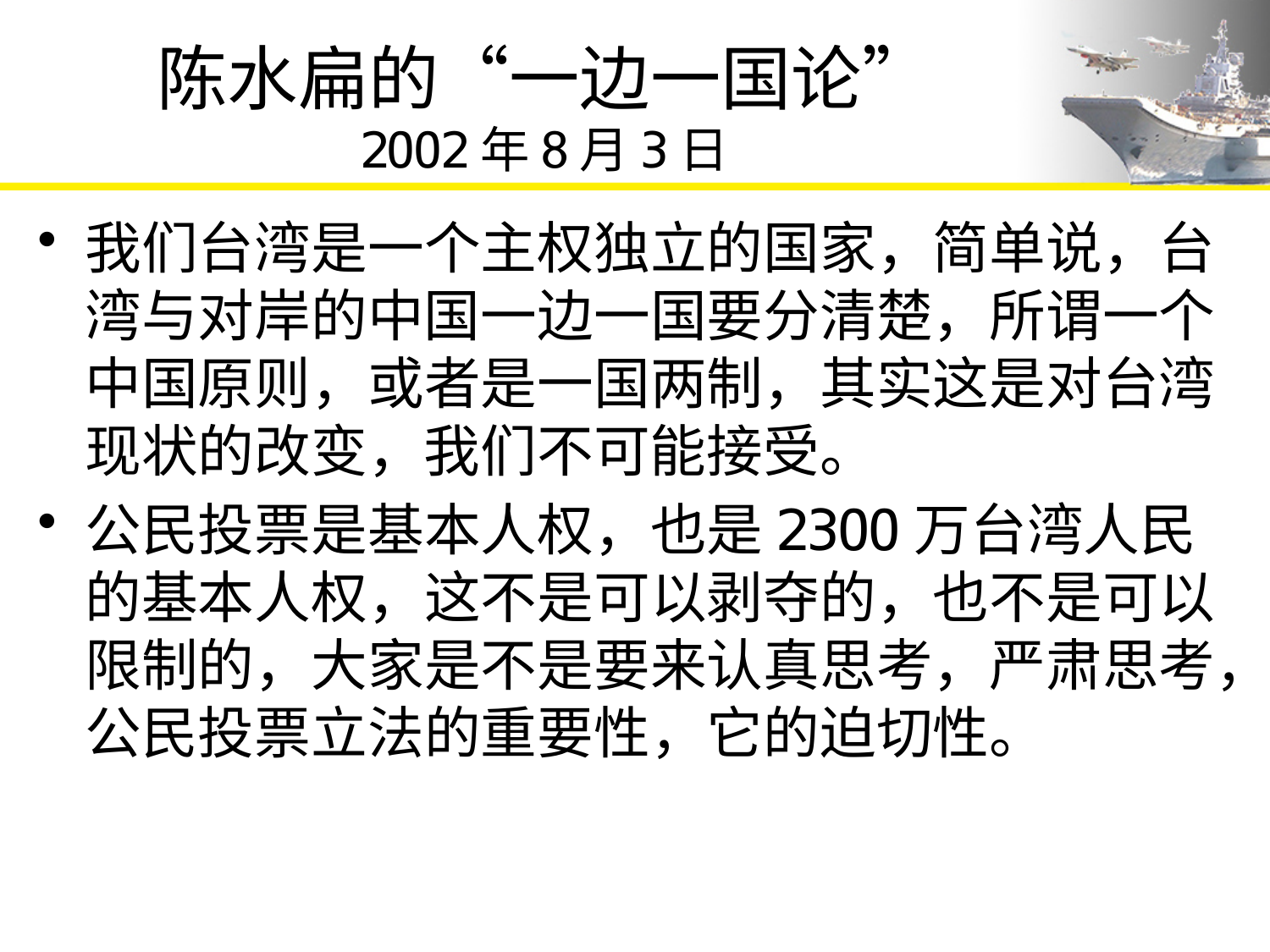

# 陈水扁的“一边一国论” 2002年8月3日
我们台湾是一个主权独立的国家，简单说，台湾与对岸的中国一边一国要分清楚，所谓一个中国原则，或者是一国两制，其实这是对台湾现状的改变，我们不可能接受。
公民投票是基本人权，也是2300万台湾人民的基本人权，这不是可以剥夺的，也不是可以限制的，大家是不是要来认真思考，严肃思考，公民投票立法的重要性，它的迫切性。